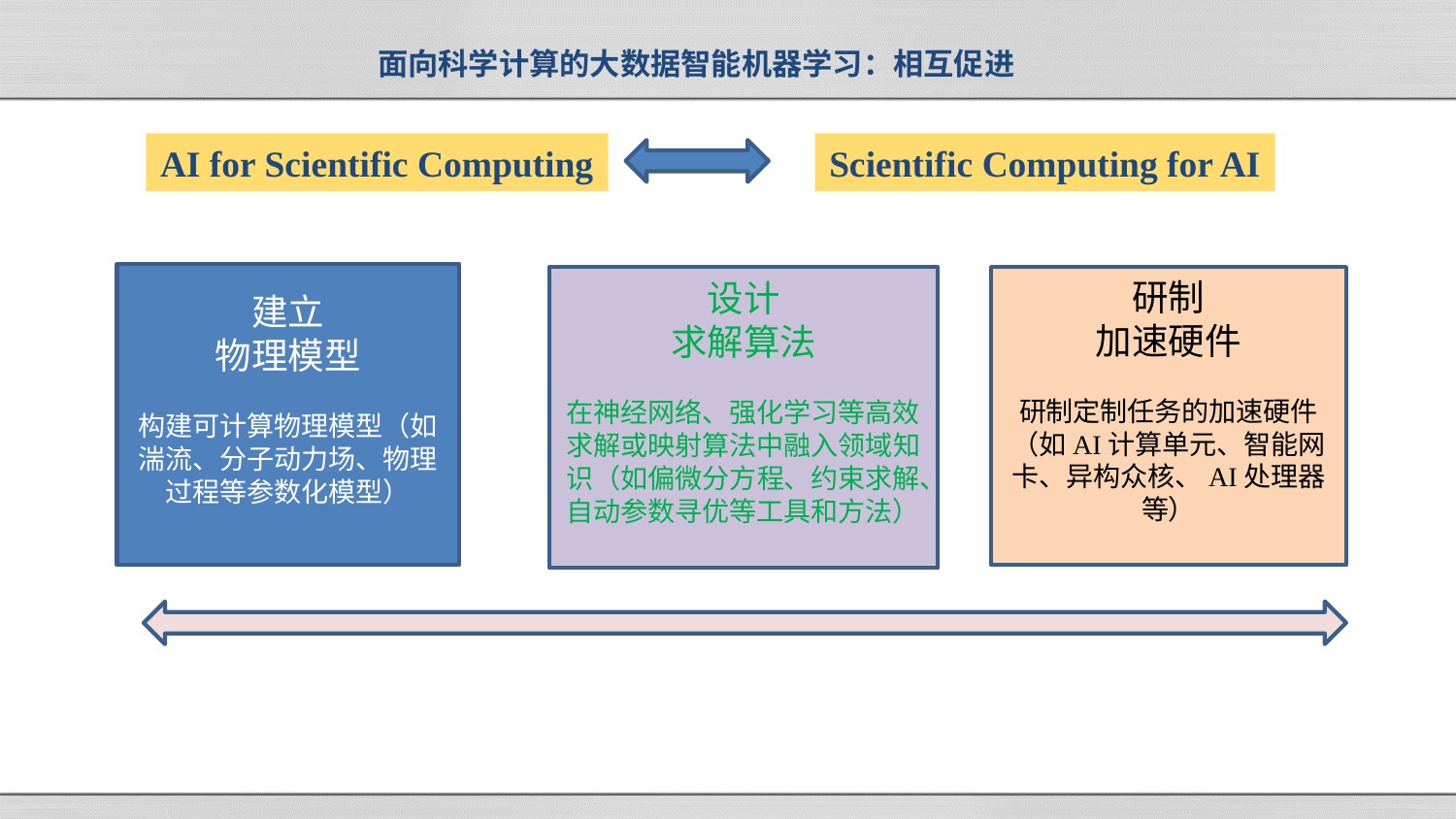

# 面向科学计算的大数据智能机器学习：相互促进
AI for Scientific Computing
Scientific Computing for AI

建立
物理模型

构建可计算物理模型（如湍流、分子动力场、物理过程等参数化模型）

设计
求解算法

在神经网络、强化学习等高效求解或映射算法中融入领域知识（如偏微分方程、约束求解、自动参数寻优等工具和方法）

研制
加速硬件

研制定制任务的加速硬件（如AI计算单元、智能网卡、异构众核、AI处理器等）